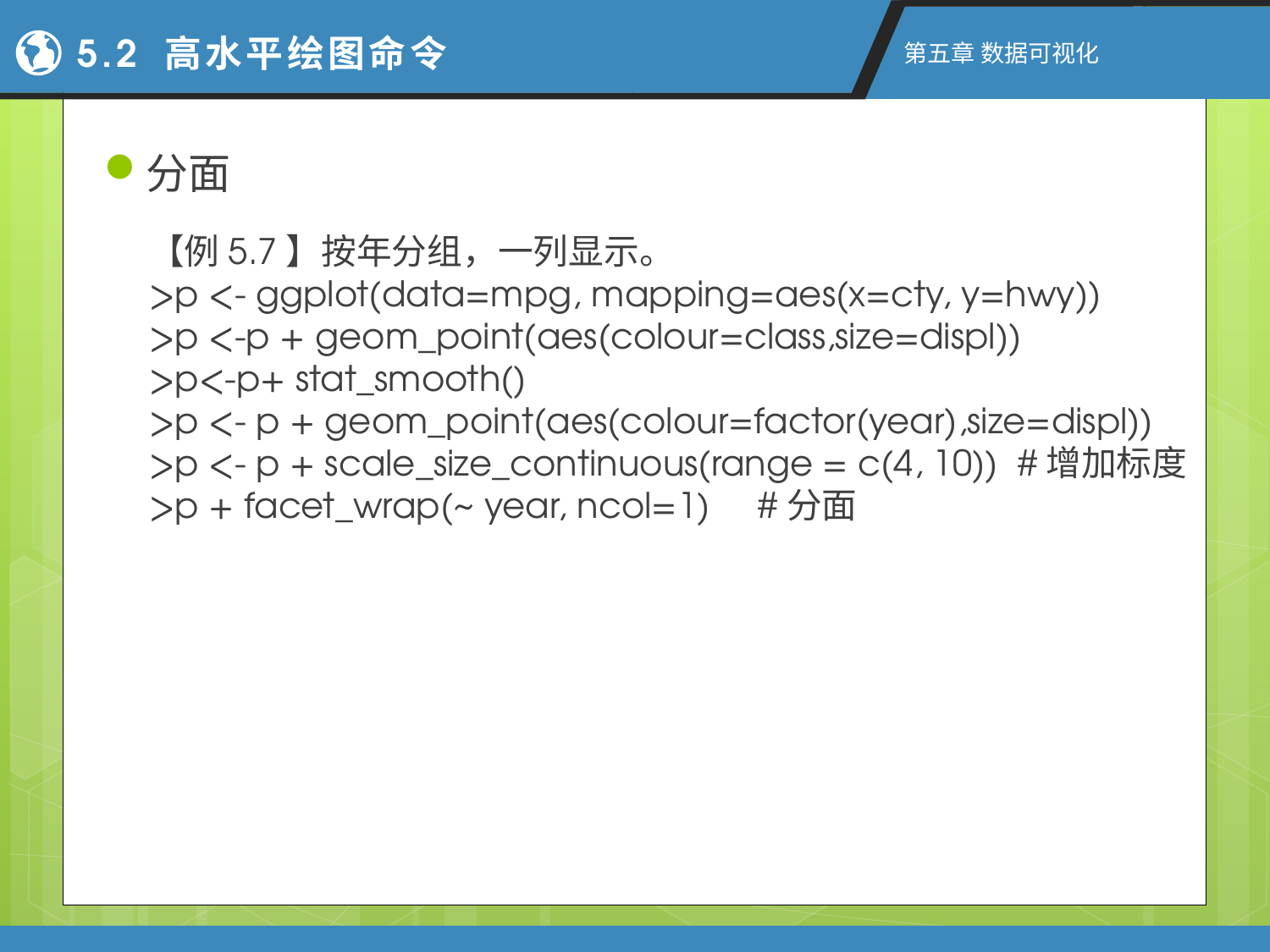

5.2 高水平绘图命令

第五章 数据可视化
分面
【例5.7】按年分组，一列显示。
>p <- ggplot(data=mpg, mapping=aes(x=cty, y=hwy))
>p <-p + geom_point(aes(colour=class,size=displ))
>p<-p+ stat_smooth()
>p <- p + geom_point(aes(colour=factor(year),size=displ))
>p <- p + scale_size_continuous(range = c(4, 10))  #增加标度
>p + facet_wrap(~ year, ncol=1)     #分面